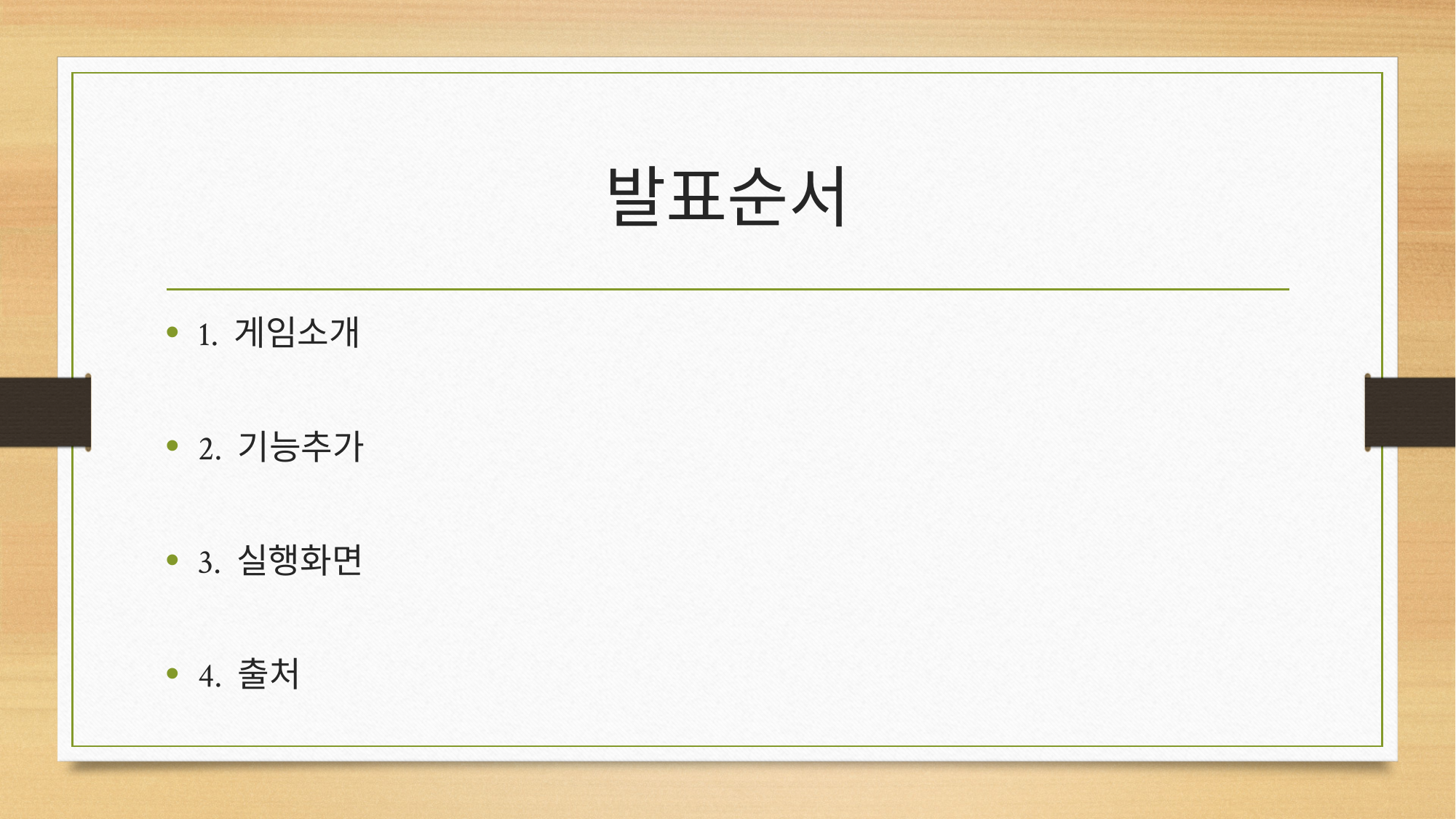

# 발표순서
1. 게임소개

2. 기능추가

3. 실행화면

4. 출처